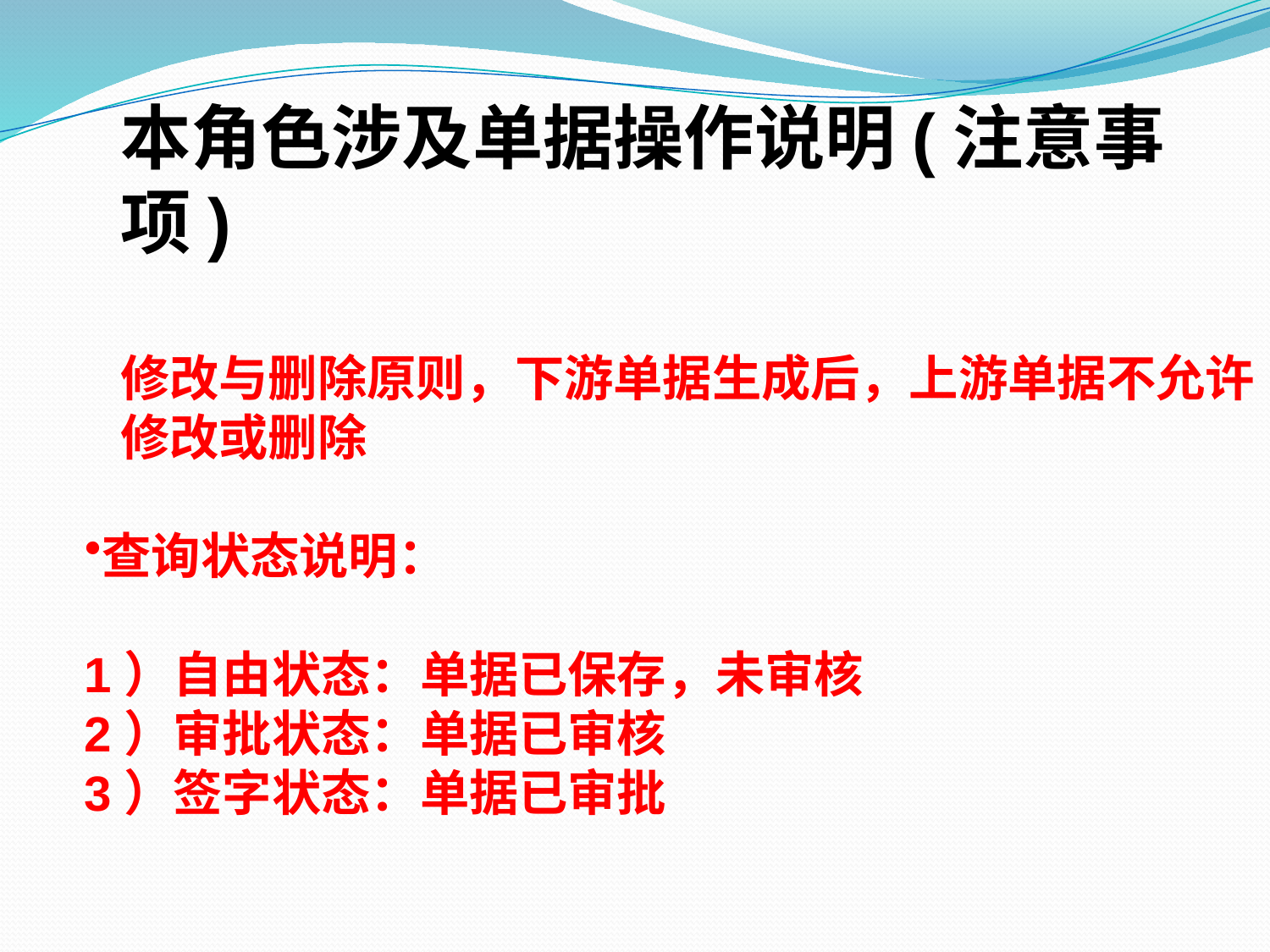

本角色涉及单据操作说明(注意事项)

修改与删除原则，下游单据生成后，上游单据不允许修改或删除

查询状态说明：

1）自由状态：单据已保存，未审核
2）审批状态：单据已审核
3）签字状态：单据已审批